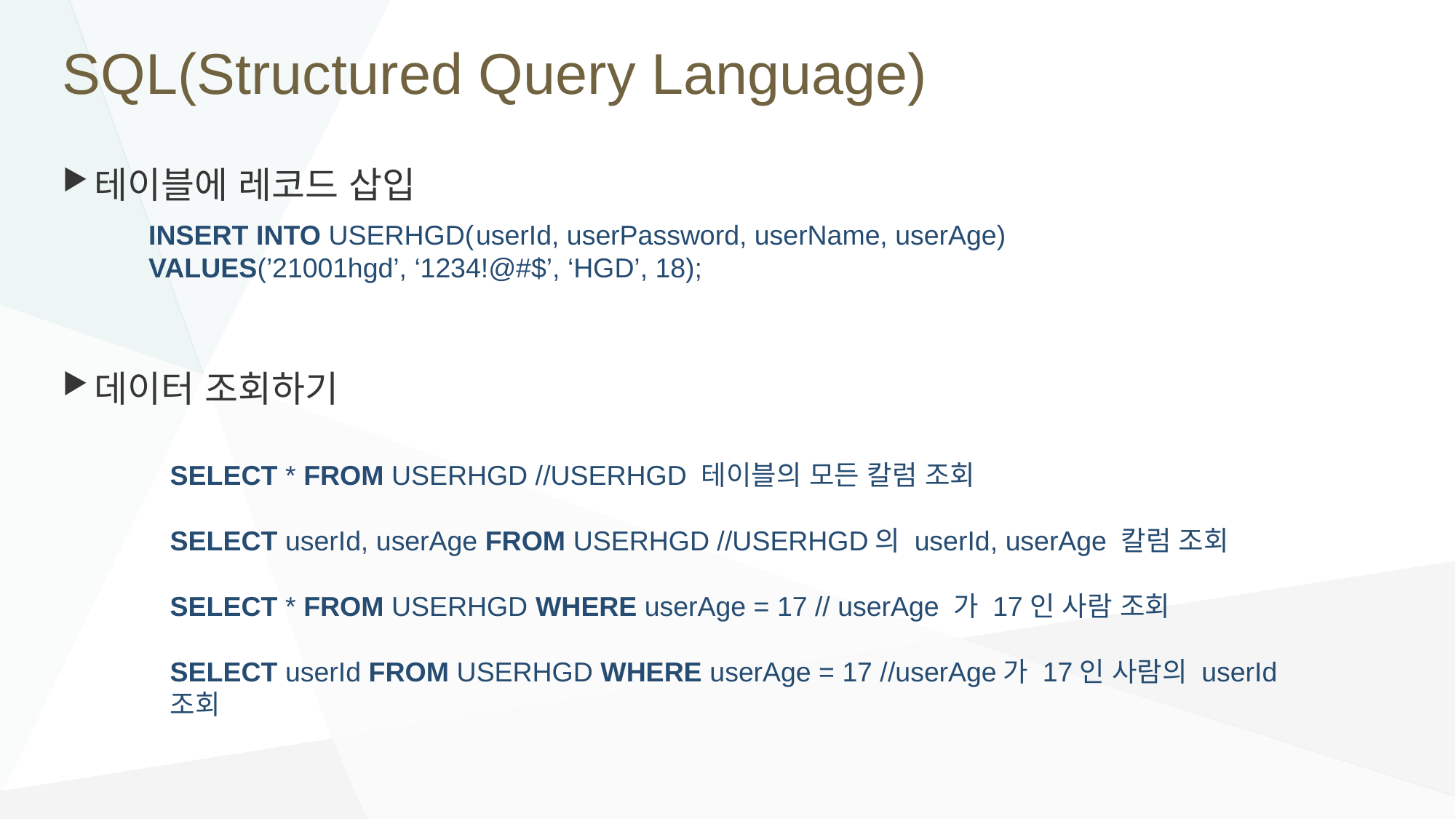

# SQL(Structured Query Language)
테이블에 레코드 삽입

데이터 조회하기

INSERT INTO USERHGD(	userId, userPassword, userName, userAge)
VALUES(’21001hgd’, ‘1234!@#$’, ‘HGD’, 18);

SELECT * FROM USERHGD //USERHGD 테이블의 모든 칼럼 조회

SELECT userId, userAge FROM USERHGD //USERHGD의 userId, userAge 칼럼 조회

SELECT * FROM USERHGD WHERE userAge = 17 // userAge 가 17인 사람 조회

SELECT userId FROM USERHGD WHERE userAge = 17 //userAge가 17인 사람의 userId 조회